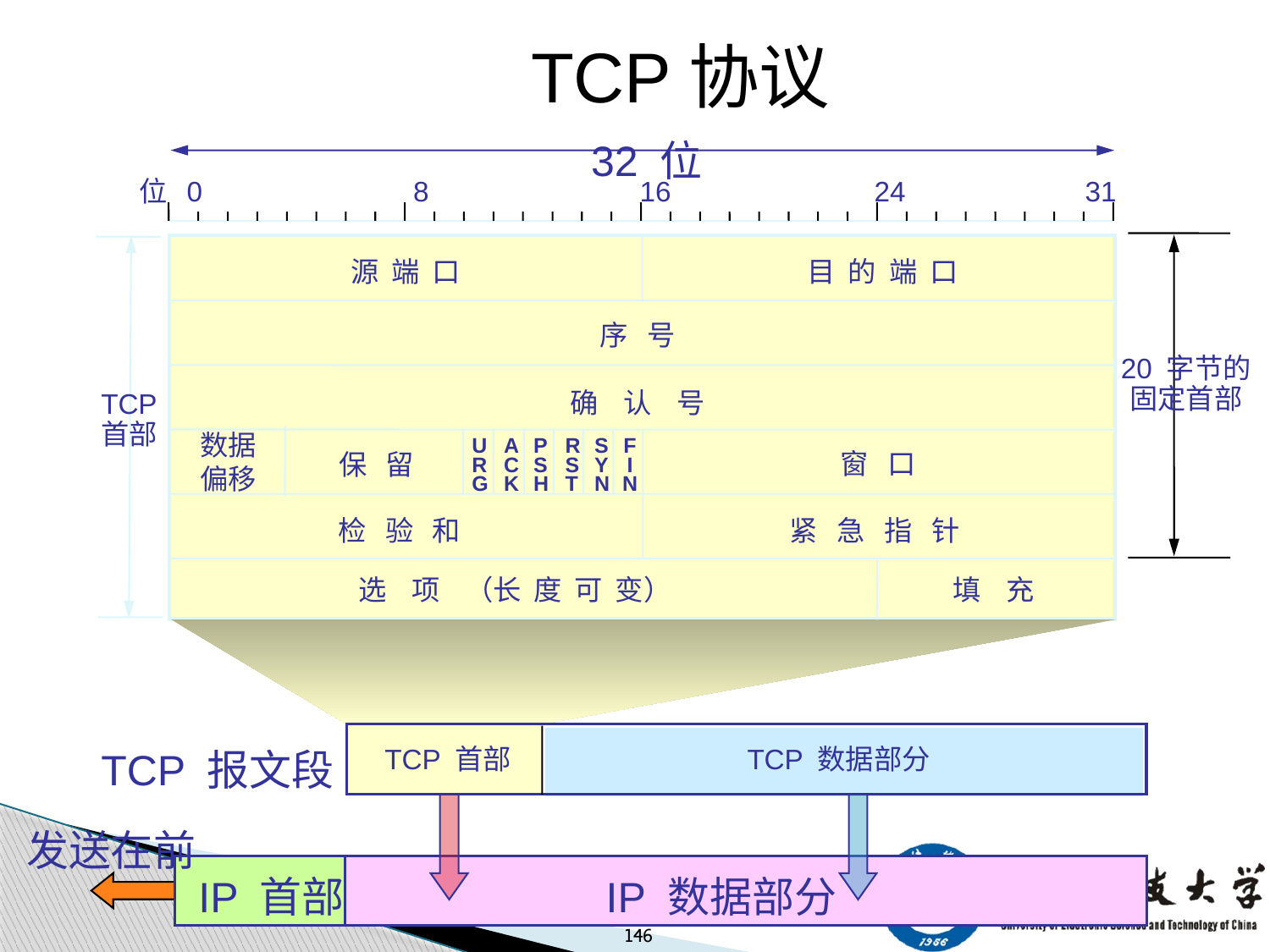

TCP协议
32 位

位  0                           8                           16                          24                       31

源  端  口
目  的  端  口

序   号
20 字节的
固定首部

确    认    号
TCP
首部
数据
偏移

U
R
G
A
C
K
P
S
H
R
S
T
S
Y
N
F
I
N
窗   口
保   留

检   验   和
紧   急   指   针

选    项    （长  度  可  变）
填    充

TCP 首部
TCP 数据部分
TCP 报文段

发送在前

IP 首部
IP 数据部分

146